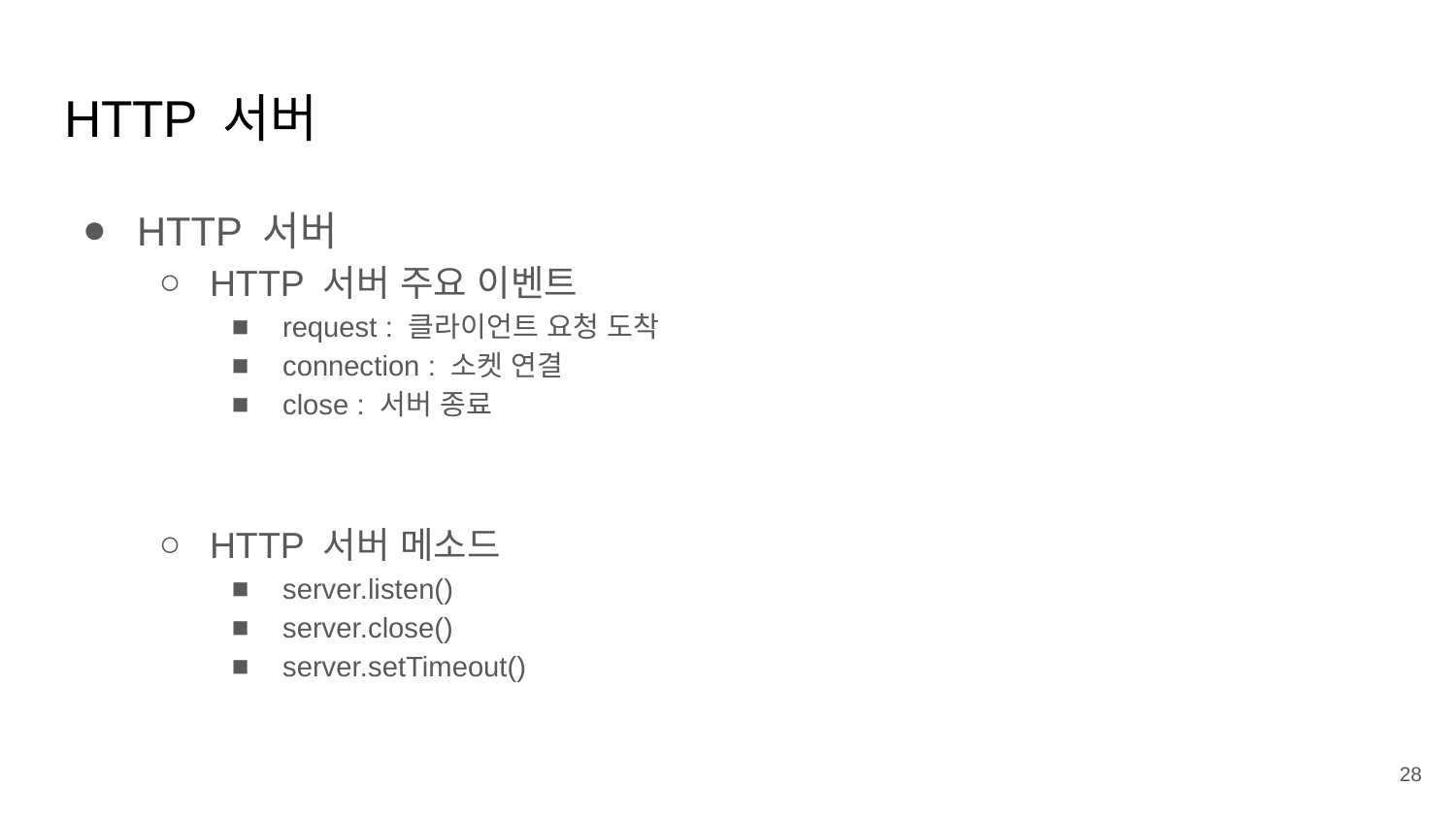

# HTTP 서버
HTTP 서버
HTTP 서버 주요 이벤트
request : 클라이언트 요청 도착
connection : 소켓 연결
close : 서버 종료

HTTP 서버 메소드
server.listen()
server.close()
server.setTimeout()
28